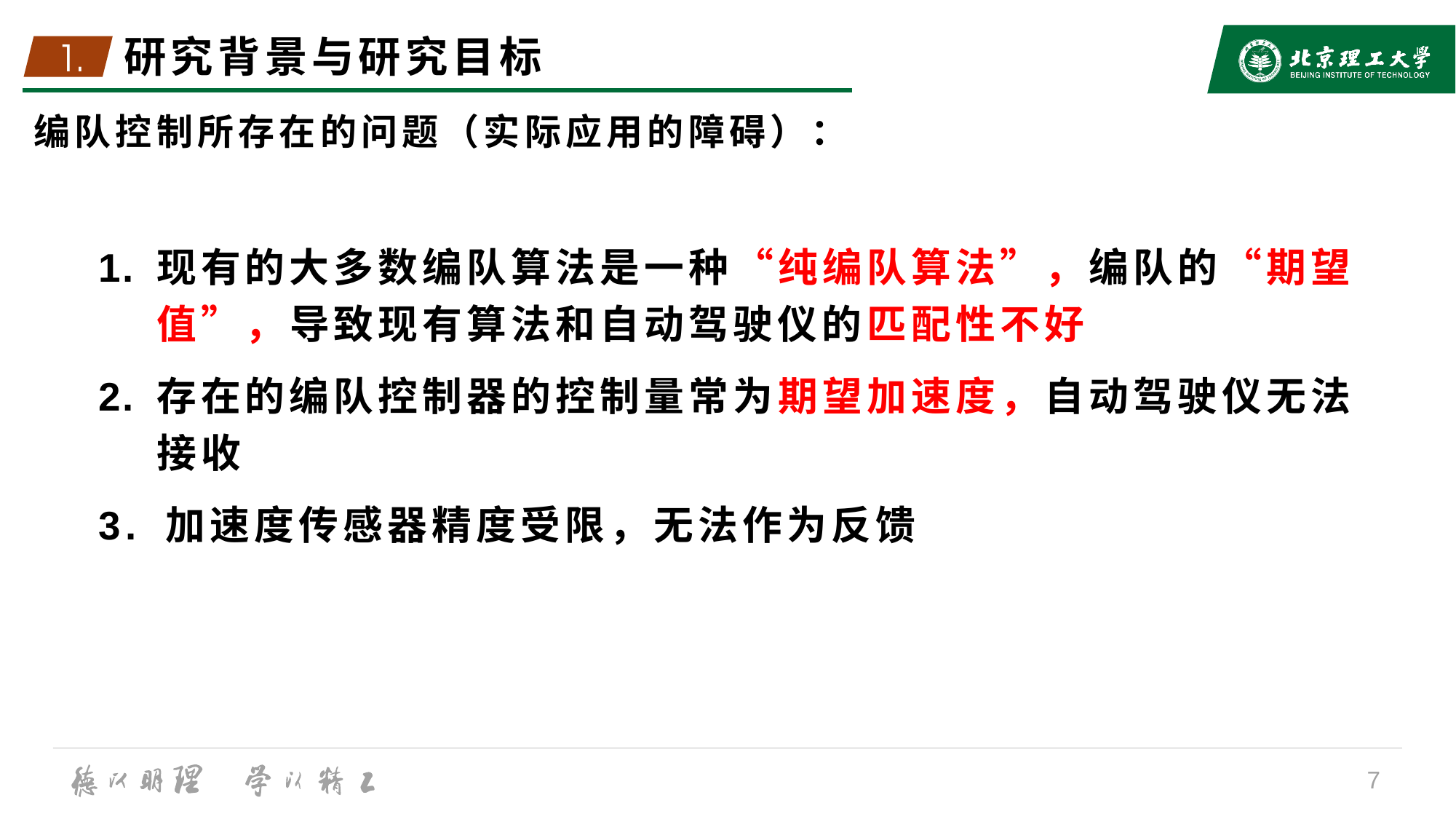

1.
# 研究背景与研究目标
编队控制所存在的问题（实际应用的障碍）：
现有的大多数编队算法是一种“纯编队算法”，编队的“期望值”，导致现有算法和自动驾驶仪的匹配性不好
存在的编队控制器的控制量常为期望加速度，自动驾驶仪无法接收
3. 加速度传感器精度受限，无法作为反馈